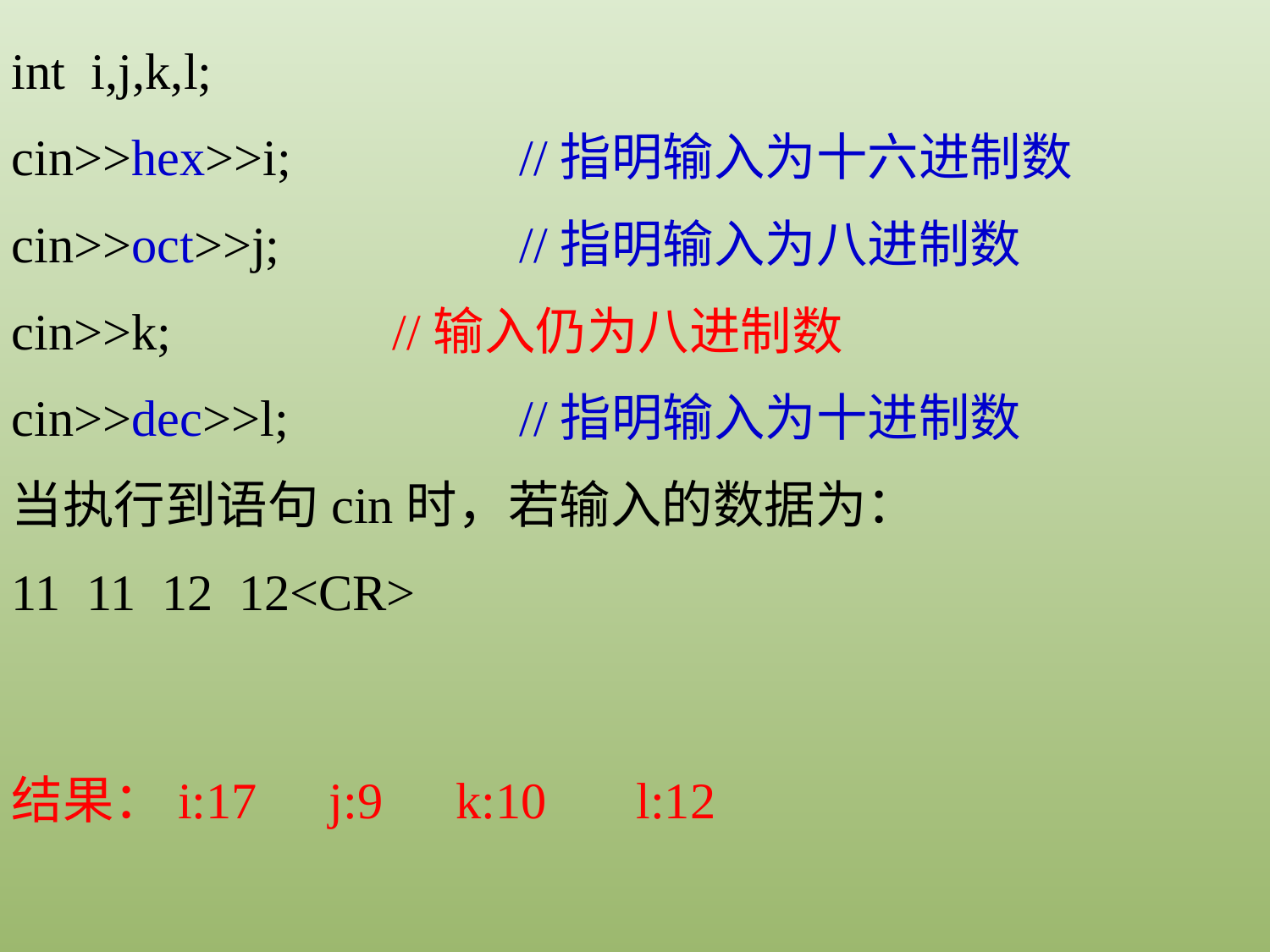

int  i,j,k,l;
cin>>hex>>i;		//指明输入为十六进制数
cin>>oct>>j;		//指明输入为八进制数
cin>>k;		//输入仍为八进制数
cin>>dec>>l;		//指明输入为十进制数
当执行到语句cin时，若输入的数据为：
11  11  12  12<CR>
结果：i:17
j:9
k:10
l:12

81